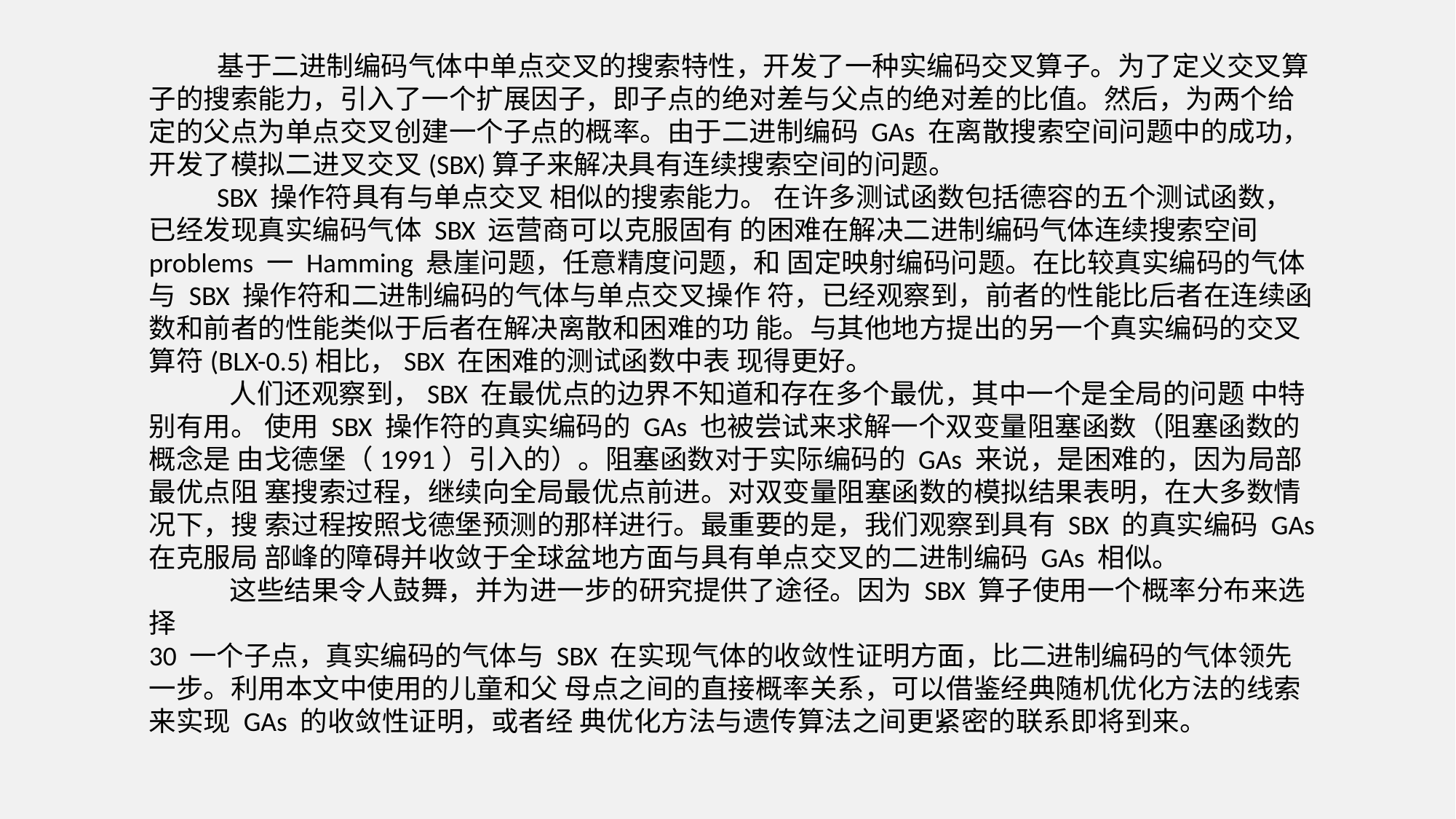

基于二进制编码气体中单点交叉的搜索特性，开发了一种实编码交叉算子。为了定义交叉算 子的搜索能力，引入了一个扩展因子，即子点的绝对差与父点的绝对差的比值。然后，为两个给 定的父点为单点交叉创建一个子点的概率。由于二进制编码 GAs 在离散搜索空间问题中的成功， 开发了模拟二进叉交叉(SBX)算子来解决具有连续搜索空间的问题。
           SBX 操作符具有与单点交叉 相似的搜索能力。 在许多测试函数包括德容的五个测试函数，已经发现真实编码气体 SBX 运营商可以克服固有 的困难在解决二进制编码气体连续搜索空间 problems 一 Hamming 悬崖问题，任意精度问题，和 固定映射编码问题。在比较真实编码的气体与 SBX 操作符和二进制编码的气体与单点交叉操作 符，已经观察到，前者的性能比后者在连续函数和前者的性能类似于后者在解决离散和困难的功 能。与其他地方提出的另一个真实编码的交叉算符(BLX-0.5)相比，SBX 在困难的测试函数中表 现得更好。
            人们还观察到，SBX 在最优点的边界不知道和存在多个最优，其中一个是全局的问题 中特别有用。 使用 SBX 操作符的真实编码的 GAs 也被尝试来求解一个双变量阻塞函数（阻塞函数的概念是 由戈德堡（1991）引入的）。阻塞函数对于实际编码的 GAs 来说，是困难的，因为局部最优点阻 塞搜索过程，继续向全局最优点前进。对双变量阻塞函数的模拟结果表明，在大多数情况下，搜 索过程按照戈德堡预测的那样进行。最重要的是，我们观察到具有 SBX 的真实编码 GAs 在克服局 部峰的障碍并收敛于全球盆地方面与具有单点交叉的二进制编码 GAs 相似。
            这些结果令人鼓舞，并为进一步的研究提供了途径。因为 SBX 算子使用一个概率分布来选择
30 一个子点，真实编码的气体与 SBX 在实现气体的收敛性证明方面，比二进制编码的气体领先一步。利用本文中使用的儿童和父 母点之间的直接概率关系，可以借鉴经典随机优化方法的线索来实现 GAs 的收敛性证明，或者经 典优化方法与遗传算法之间更紧密的联系即将到来。